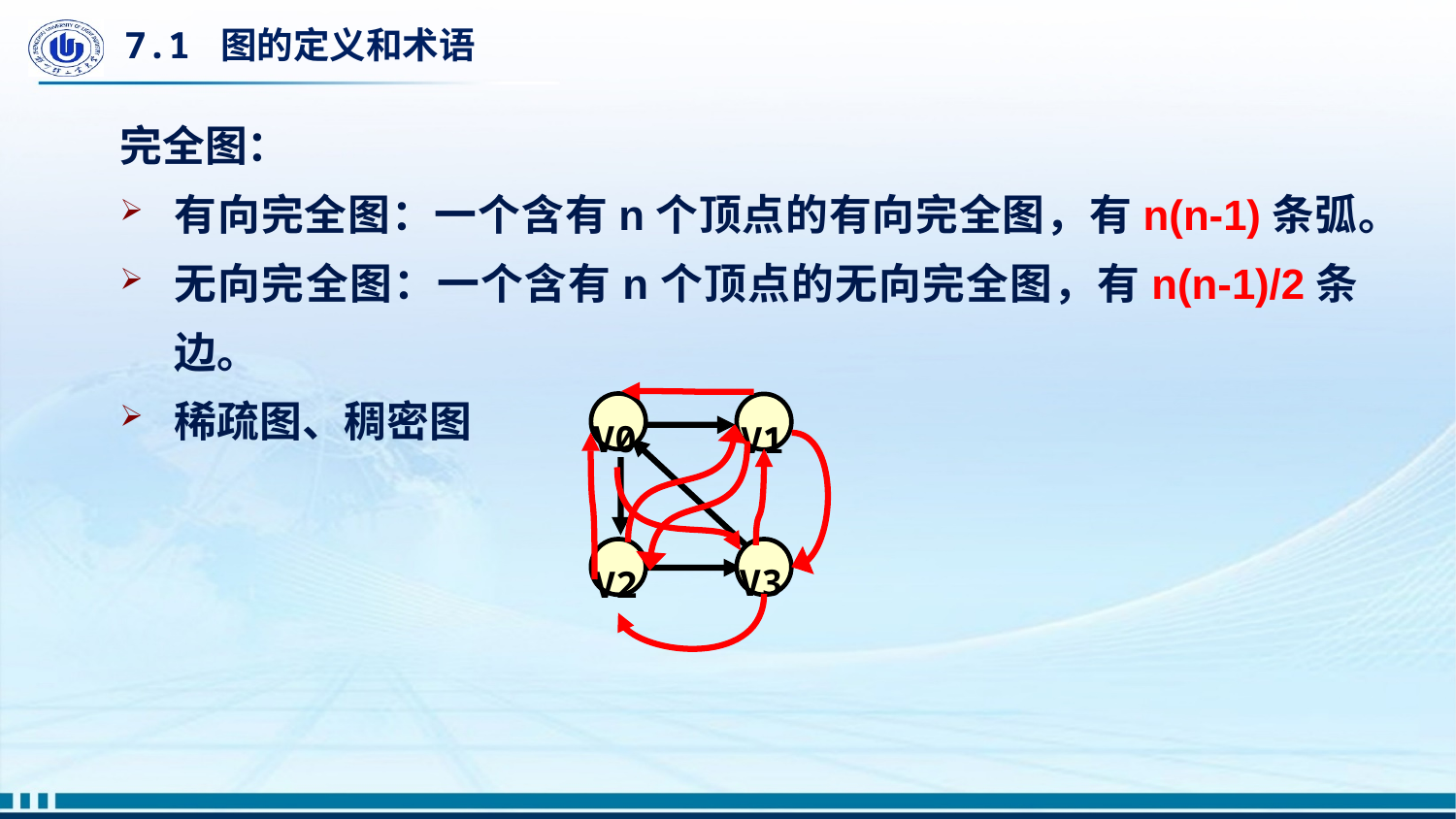

# 7.1 图的定义和术语
完全图：
有向完全图：一个含有n个顶点的有向完全图，有n(n-1)条弧。
无向完全图：一个含有n个顶点的无向完全图，有n(n-1)/2条边。
稀疏图、稠密图

 V0

 V1

 V3

 V2